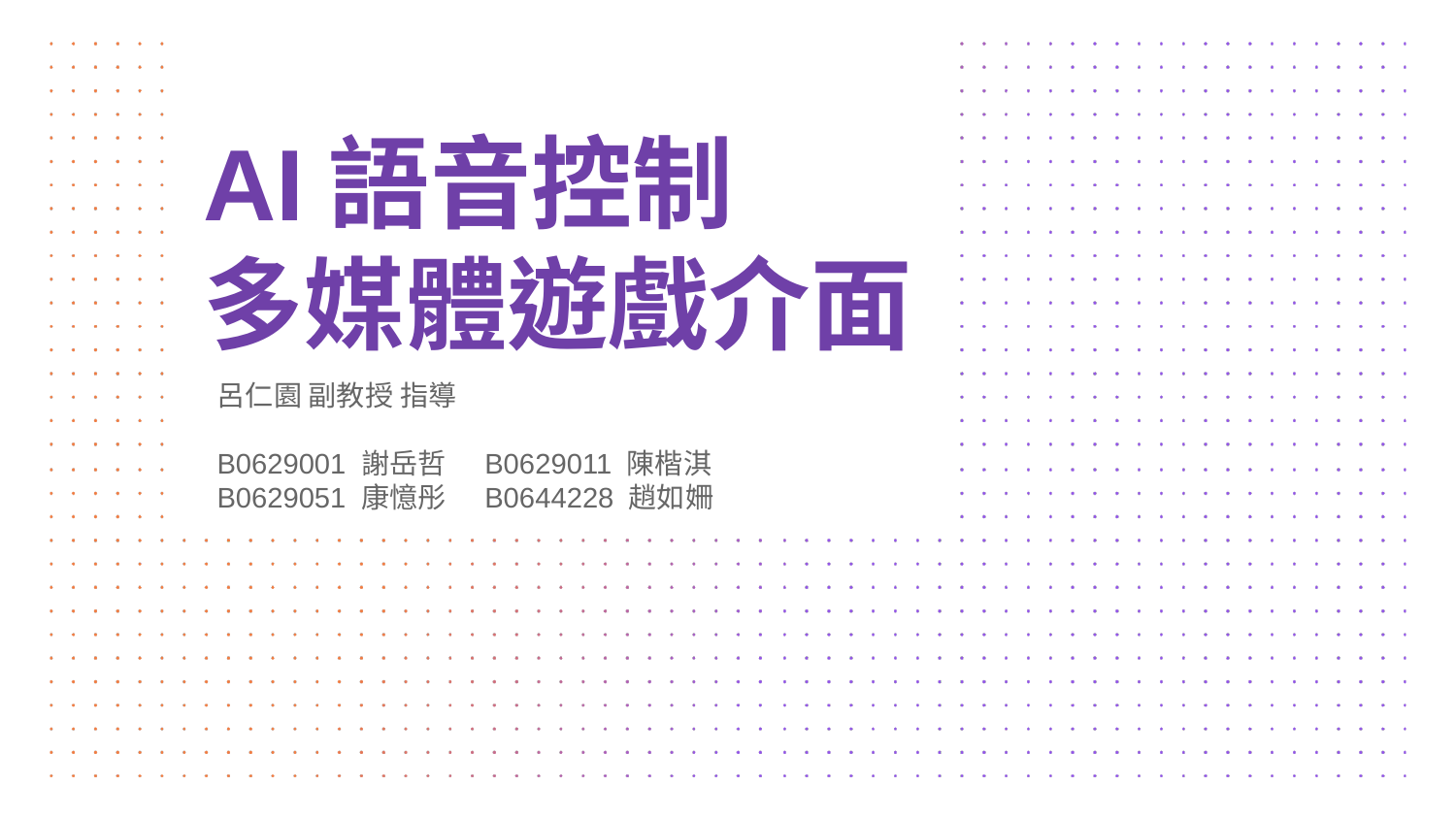

# AI語音控制 多媒體遊戲介面
呂仁園 副教授 指導

B0629001 謝岳哲     B0629011 陳楷淇
B0629051 康憶彤     B0644228 趙如姍